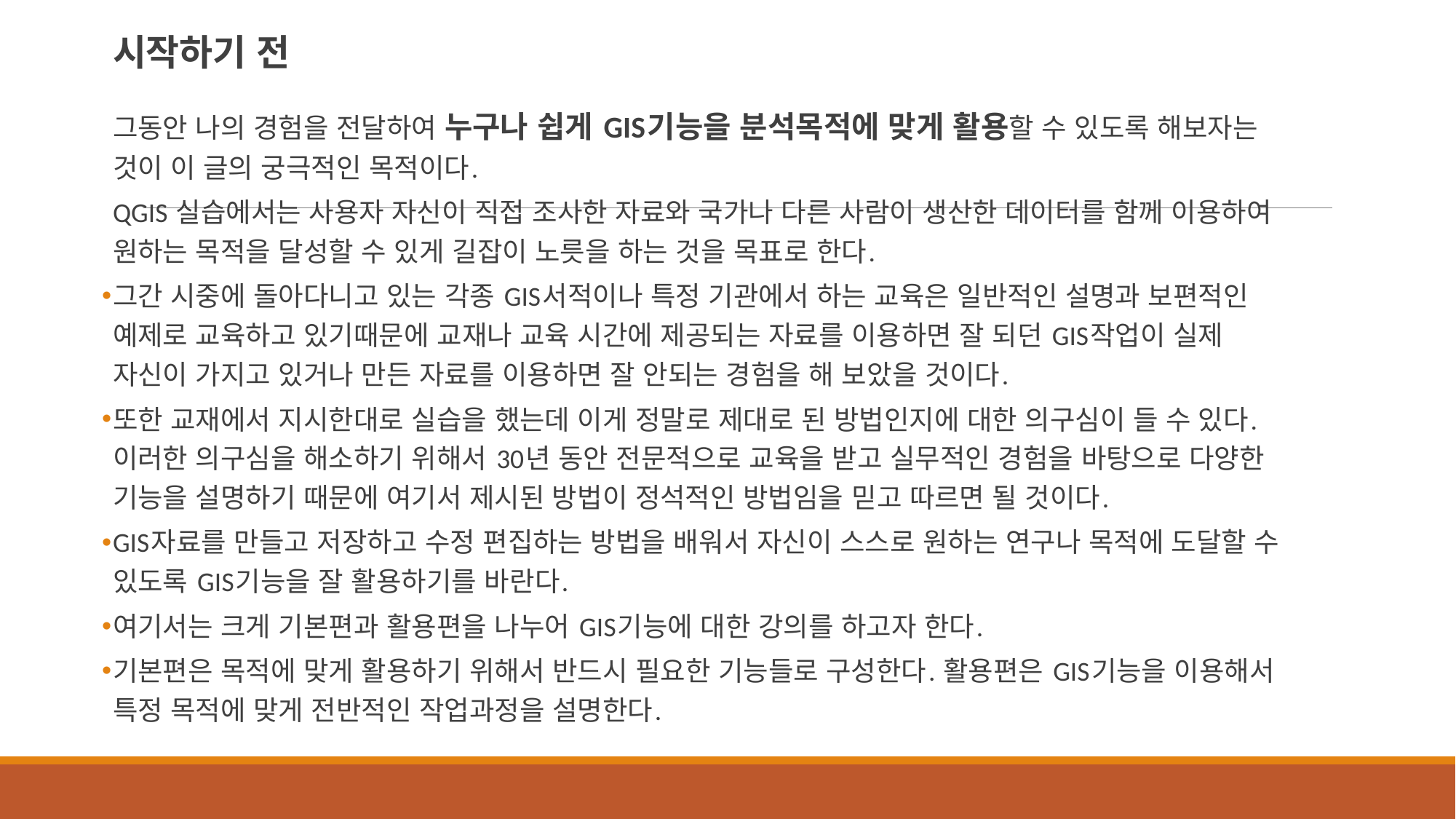

시작하기 전
그동안 나의 경험을 전달하여 누구나 쉽게 GIS기능을 분석목적에 맞게 활용할 수 있도록 해보자는 것이 이 글의 궁극적인 목적이다.
QGIS 실습에서는 사용자 자신이 직접 조사한 자료와 국가나 다른 사람이 생산한 데이터를 함께 이용하여 원하는 목적을 달성할 수 있게 길잡이 노릇을 하는 것을 목표로 한다.
그간 시중에 돌아다니고 있는 각종 GIS서적이나 특정 기관에서 하는 교육은 일반적인 설명과 보편적인 예제로 교육하고 있기때문에 교재나 교육 시간에 제공되는 자료를 이용하면 잘 되던 GIS작업이 실제 자신이 가지고 있거나 만든 자료를 이용하면 잘 안되는 경험을 해 보았을 것이다.
또한 교재에서 지시한대로 실습을 했는데 이게 정말로 제대로 된 방법인지에 대한 의구심이 들 수 있다.  이러한 의구심을 해소하기 위해서 30년 동안 전문적으로 교육을 받고 실무적인 경험을 바탕으로 다양한 기능을 설명하기 때문에 여기서 제시된 방법이 정석적인 방법임을 믿고 따르면 될 것이다.
GIS자료를 만들고 저장하고 수정 편집하는 방법을 배워서 자신이 스스로 원하는 연구나 목적에 도달할 수 있도록 GIS기능을 잘 활용하기를 바란다.
여기서는 크게 기본편과 활용편을 나누어 GIS기능에 대한 강의를 하고자 한다.
기본편은 목적에 맞게 활용하기 위해서 반드시 필요한 기능들로 구성한다. 활용편은 GIS기능을 이용해서 특정 목적에 맞게 전반적인 작업과정을 설명한다.